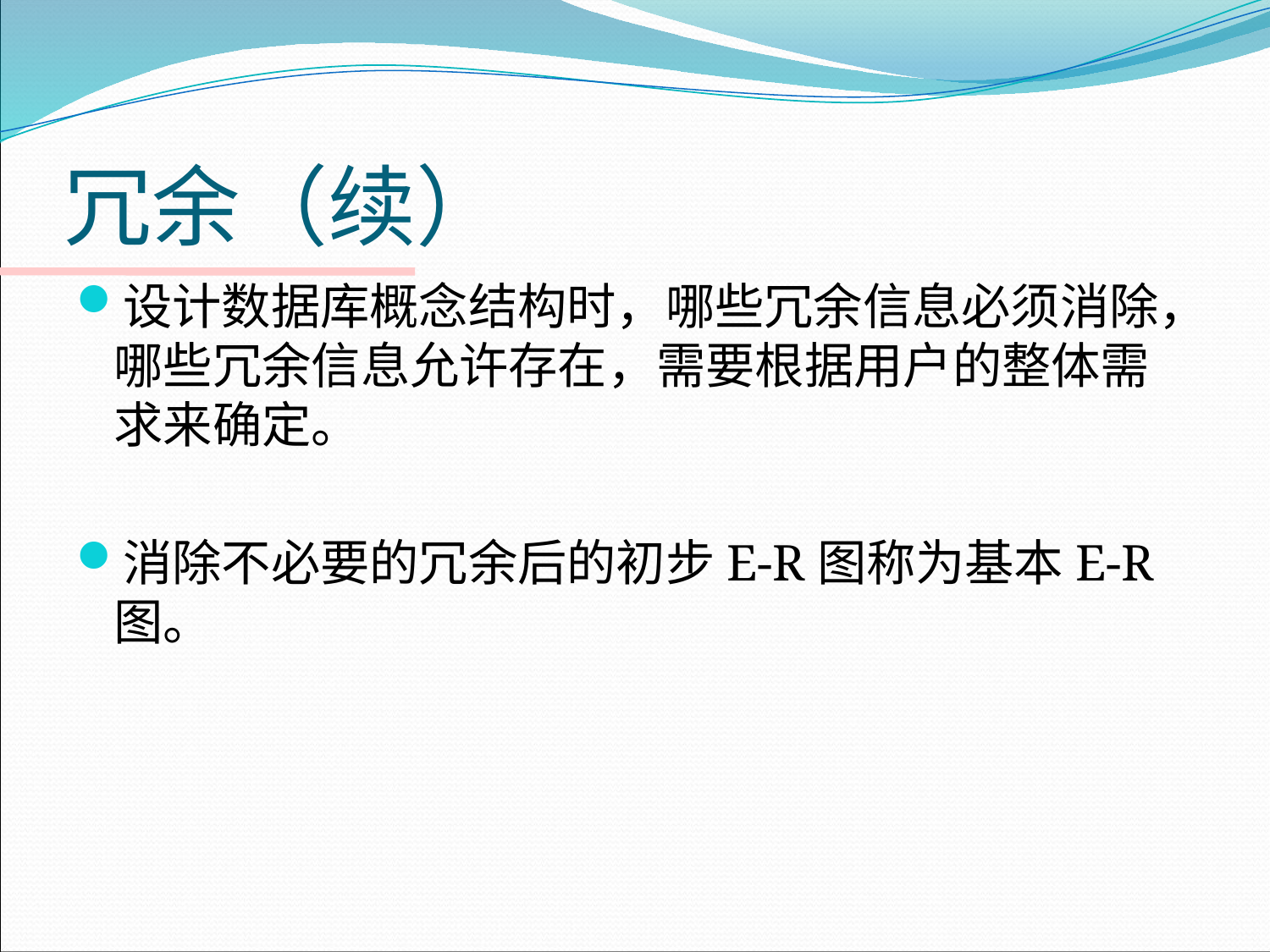

# 冗余（续）
设计数据库概念结构时，哪些冗余信息必须消除，哪些冗余信息允许存在，需要根据用户的整体需求来确定。

消除不必要的冗余后的初步E-R图称为基本E-R图。

732